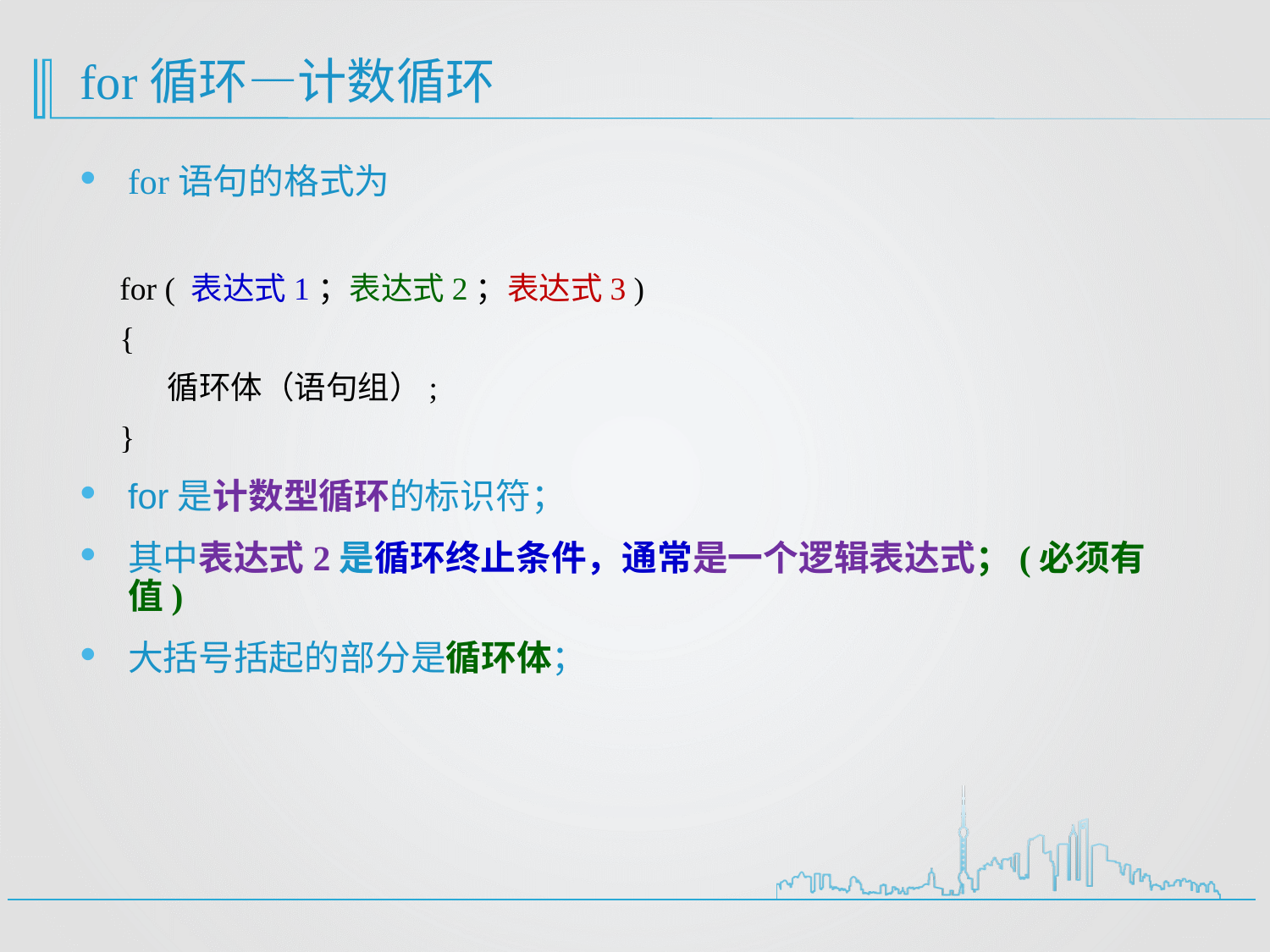

# for循环—计数循环
for语句的格式为

for ( 表达式1；表达式2；表达式3 )
{
	循环体（语句组）;
}
for是计数型循环的标识符；
其中表达式2是循环终止条件，通常是一个逻辑表达式；(必须有值)
大括号括起的部分是循环体；